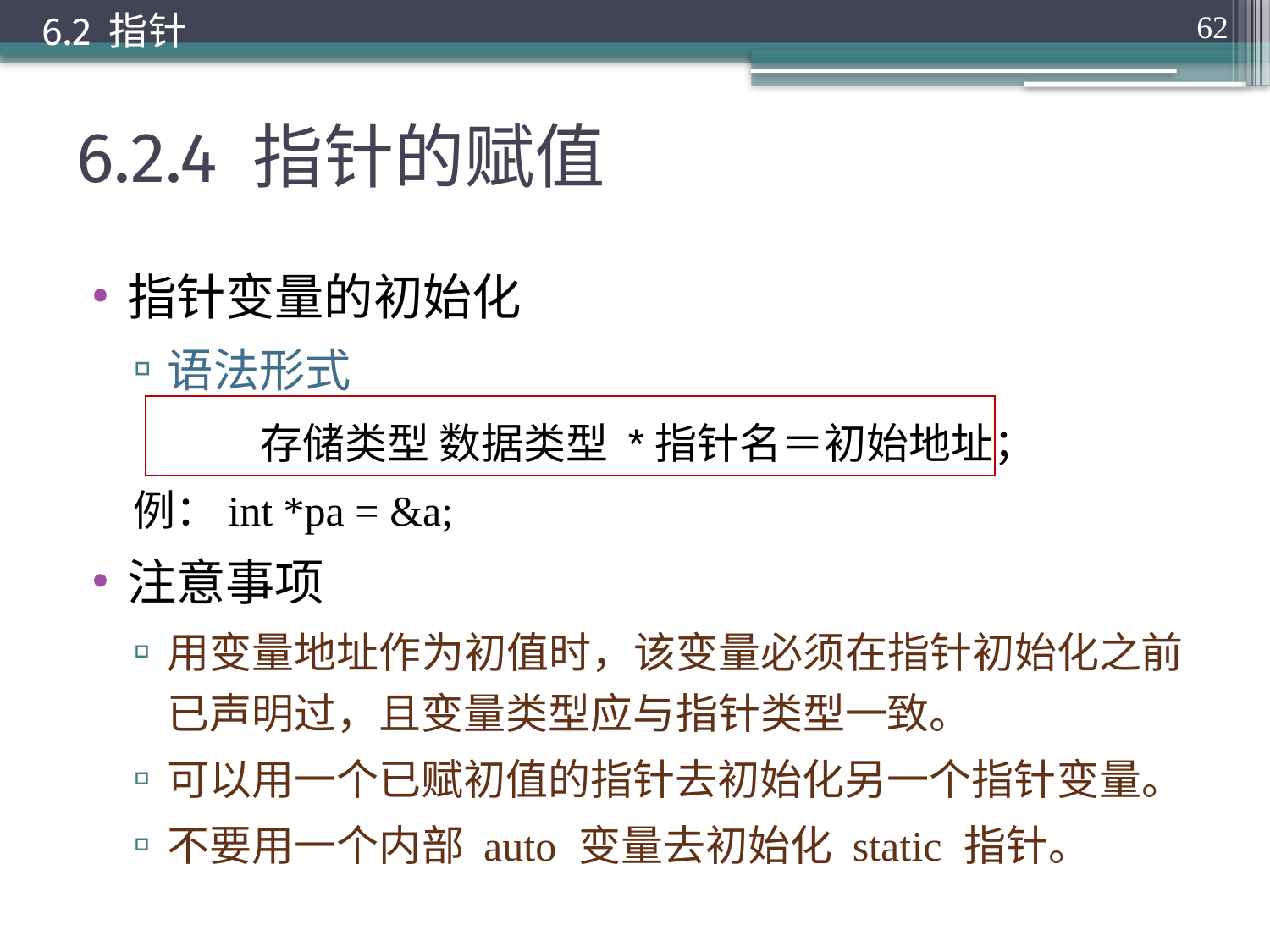

6.2 指针
62
# 6.2.4 指针的赋值
指针变量的初始化
语法形式
	存储类型 数据类型 *指针名＝初始地址；
例：int *pa = &a;
注意事项
用变量地址作为初值时，该变量必须在指针初始化之前已声明过，且变量类型应与指针类型一致。
可以用一个已赋初值的指针去初始化另一个指针变量。
不要用一个内部 auto 变量去初始化 static 指针。